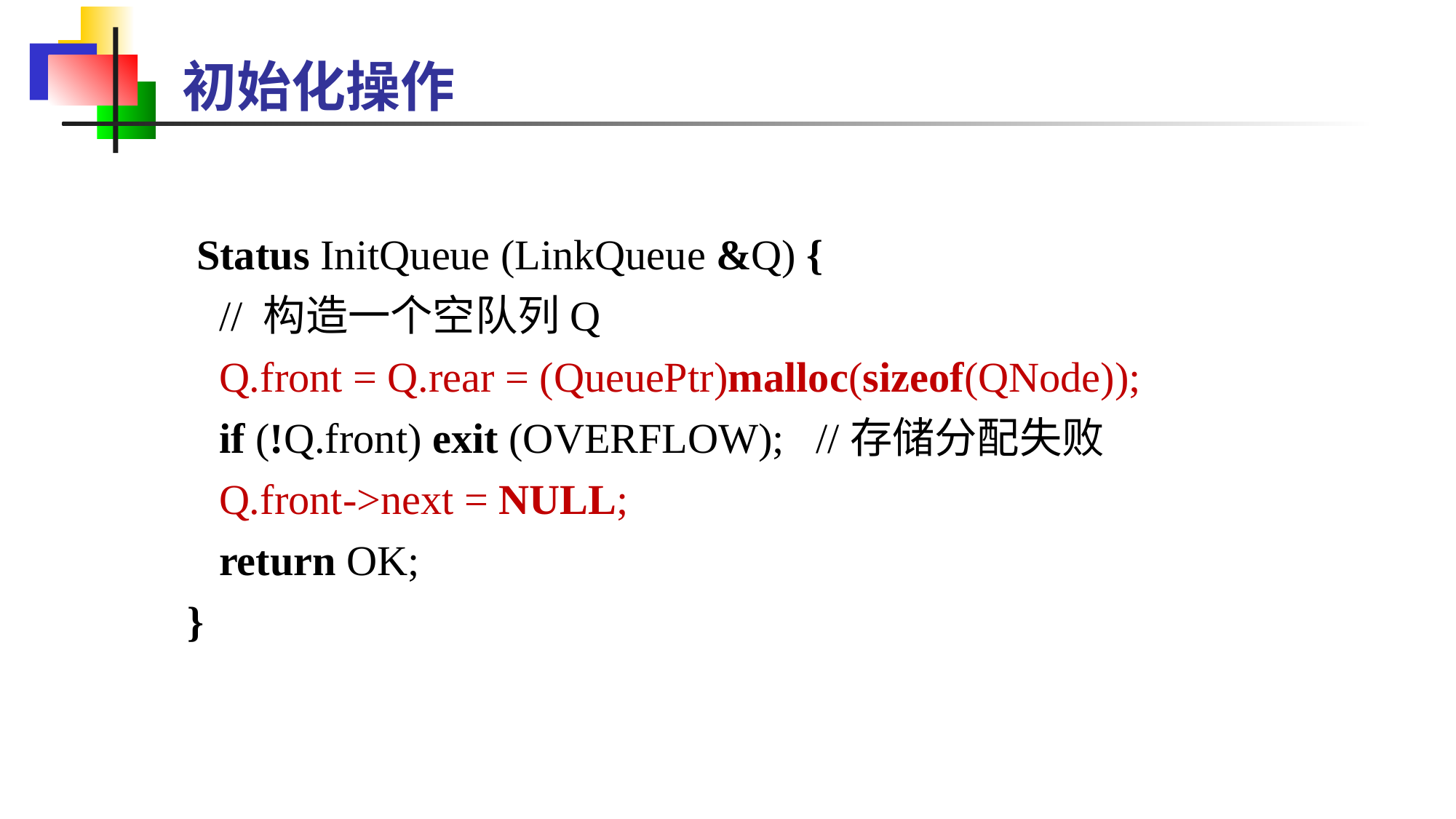

初始化操作
 Status InitQueue (LinkQueue &Q) {
   // 构造一个空队列Q
   Q.front = Q.rear = (QueuePtr)malloc(sizeof(QNode));
   if (!Q.front) exit (OVERFLOW);   //存储分配失败
   Q.front->next = NULL;
   return OK;
}